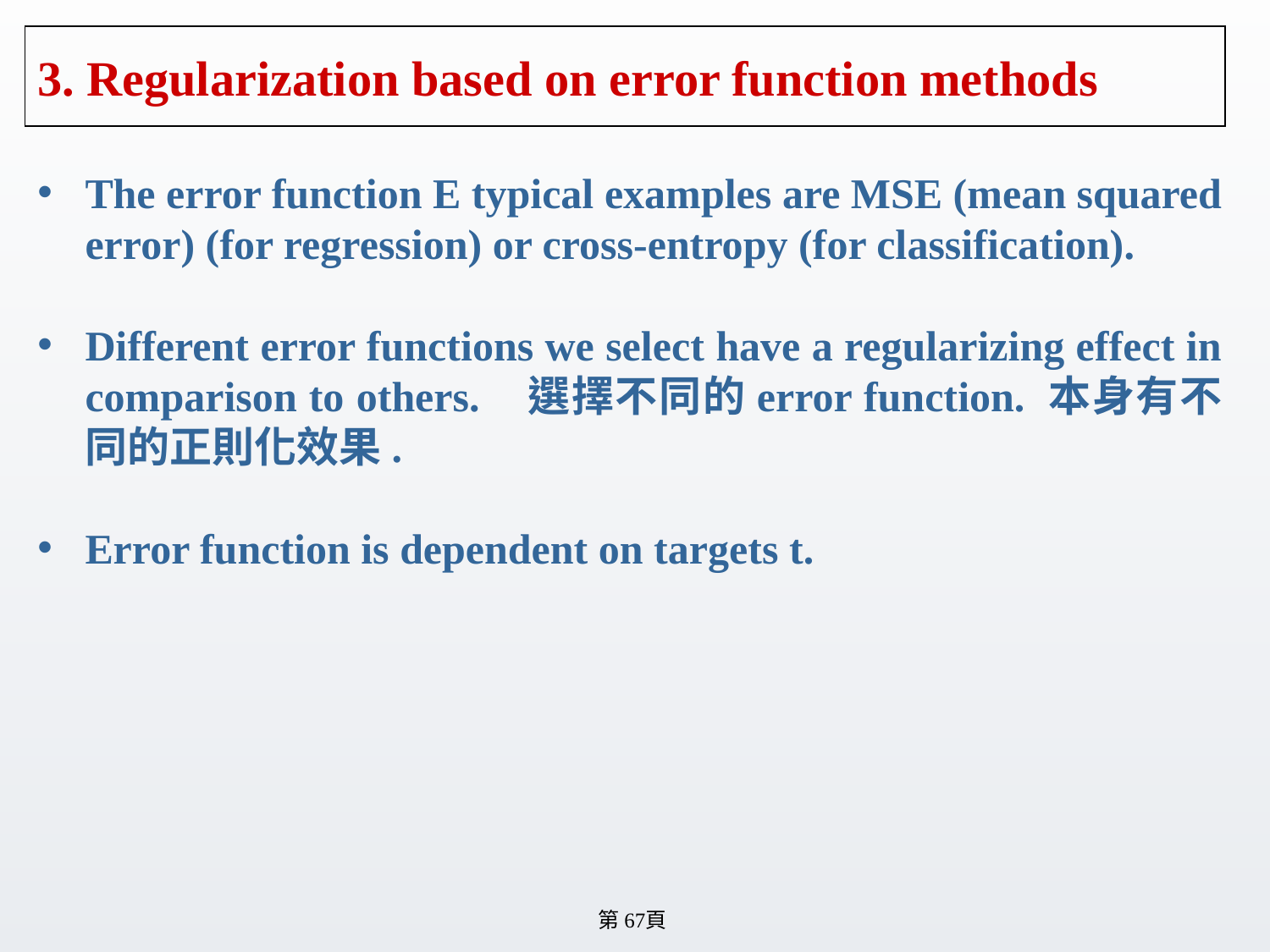

# 3. Regularization based on error function methods
The error function E typical examples are MSE (mean squared error) (for regression) or cross-entropy (for classification).

Different error functions we select have a regularizing effect in comparison to others.   選擇不同的error function. 本身有不同的正則化效果.

Error function is dependent on targets t.